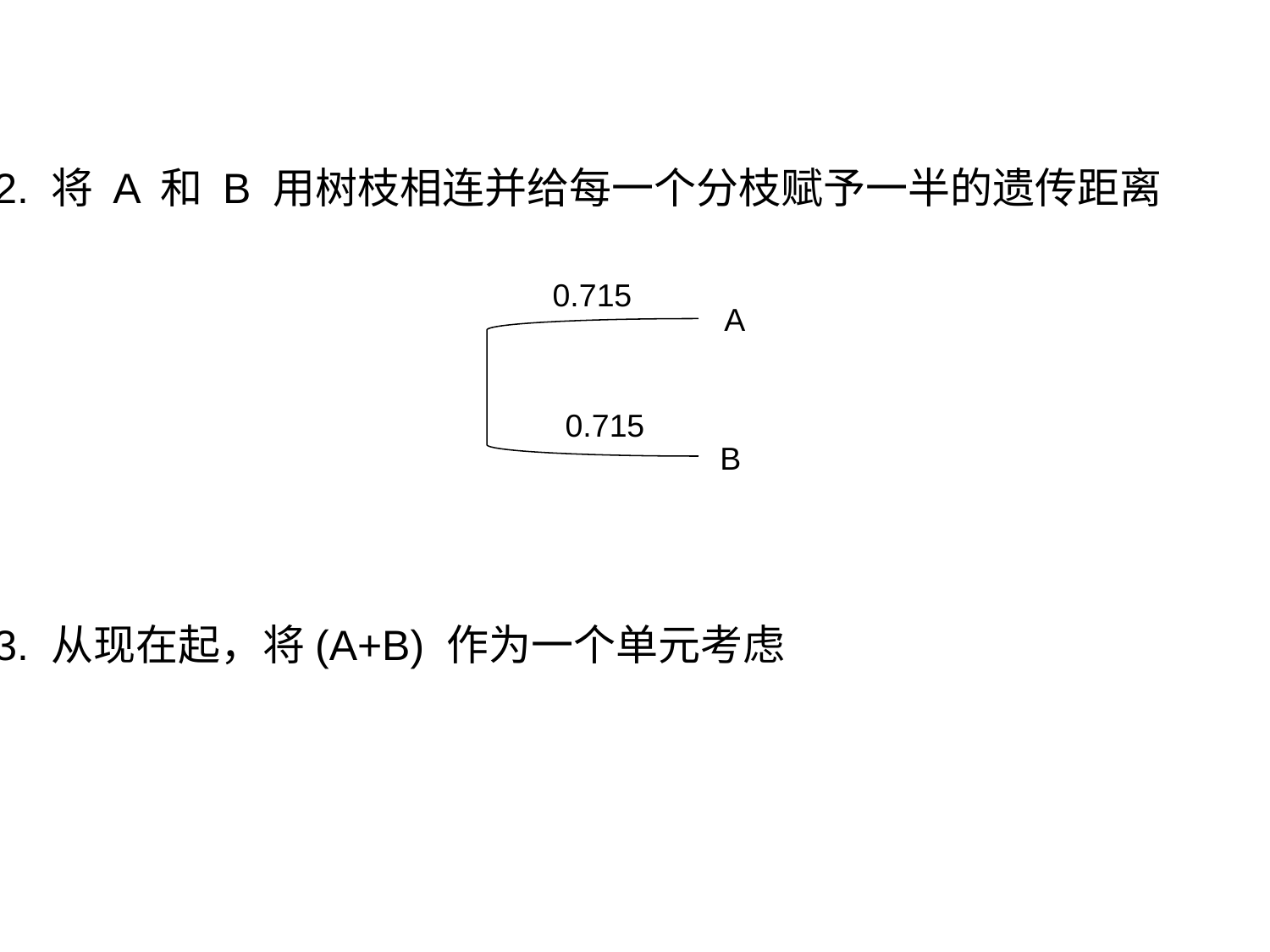

2. 将 A 和 B 用树枝相连并给每一个分枝赋予一半的遗传距离

3. 从现在起，将(A+B) 作为一个单元考虑
0.715
A

0.715
B